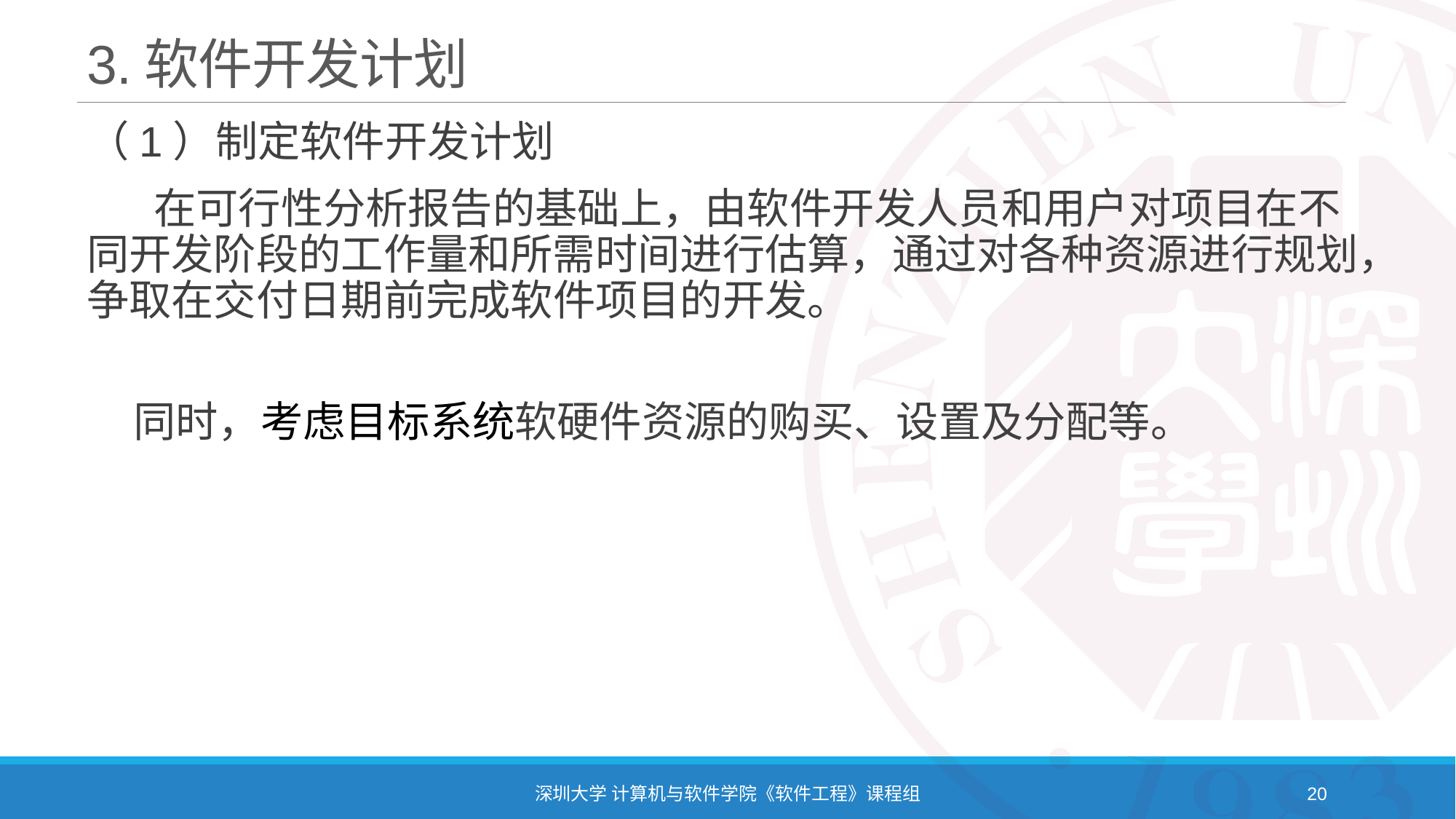

# 3.软件开发计划
（1）制定软件开发计划
      在可行性分析报告的基础上，由软件开发人员和用户对项目在不同开发阶段的工作量和所需时间进行估算，通过对各种资源进行规划，争取在交付日期前完成软件项目的开发。

     同时，考虑目标系统软硬件资源的购买、设置及分配等。
深圳大学 计算机与软件学院《软件工程》课程组
20